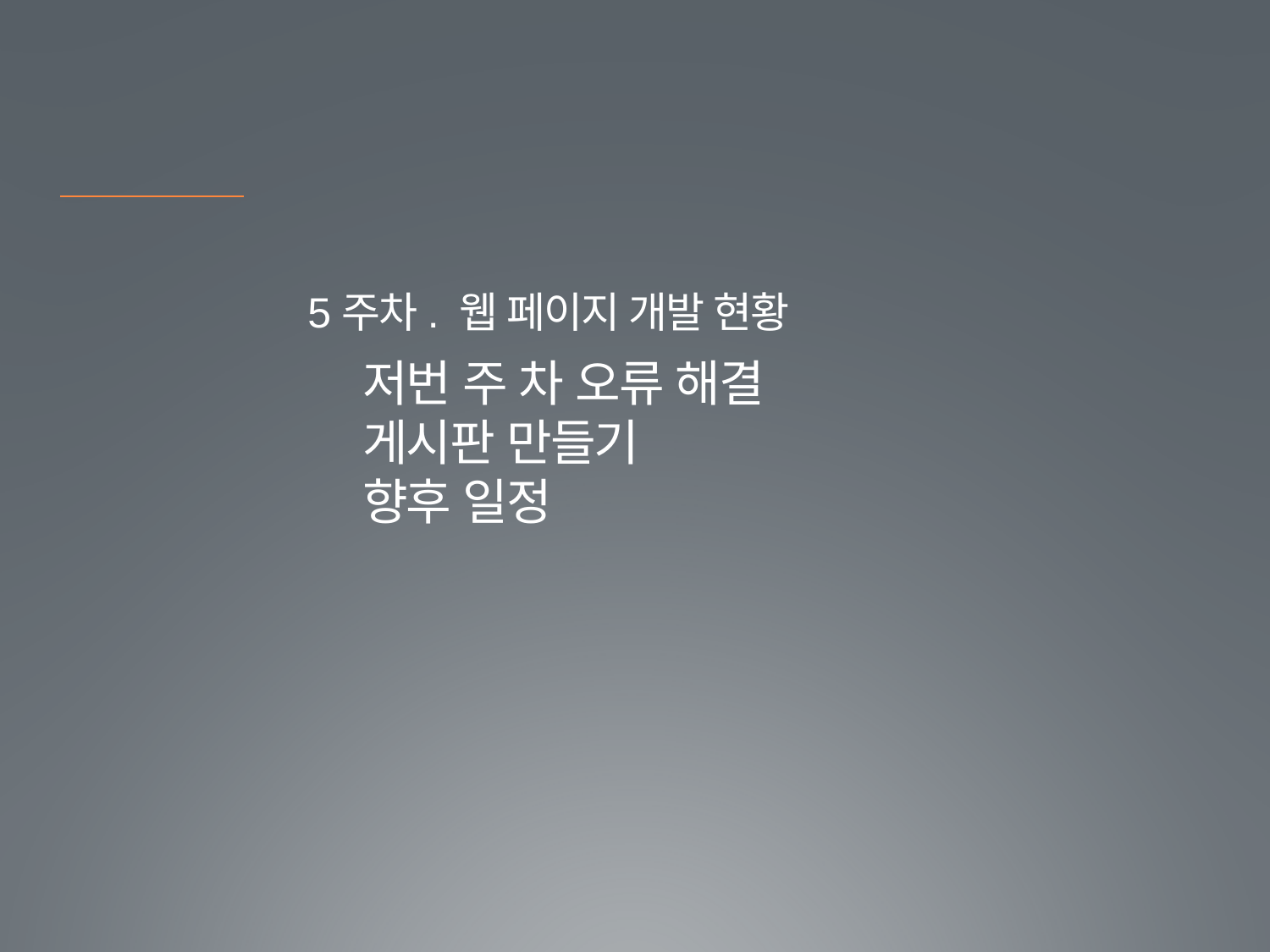

5주차. 웹 페이지 개발 현황
저번 주 차 오류 해결
게시판 만들기
향후 일정